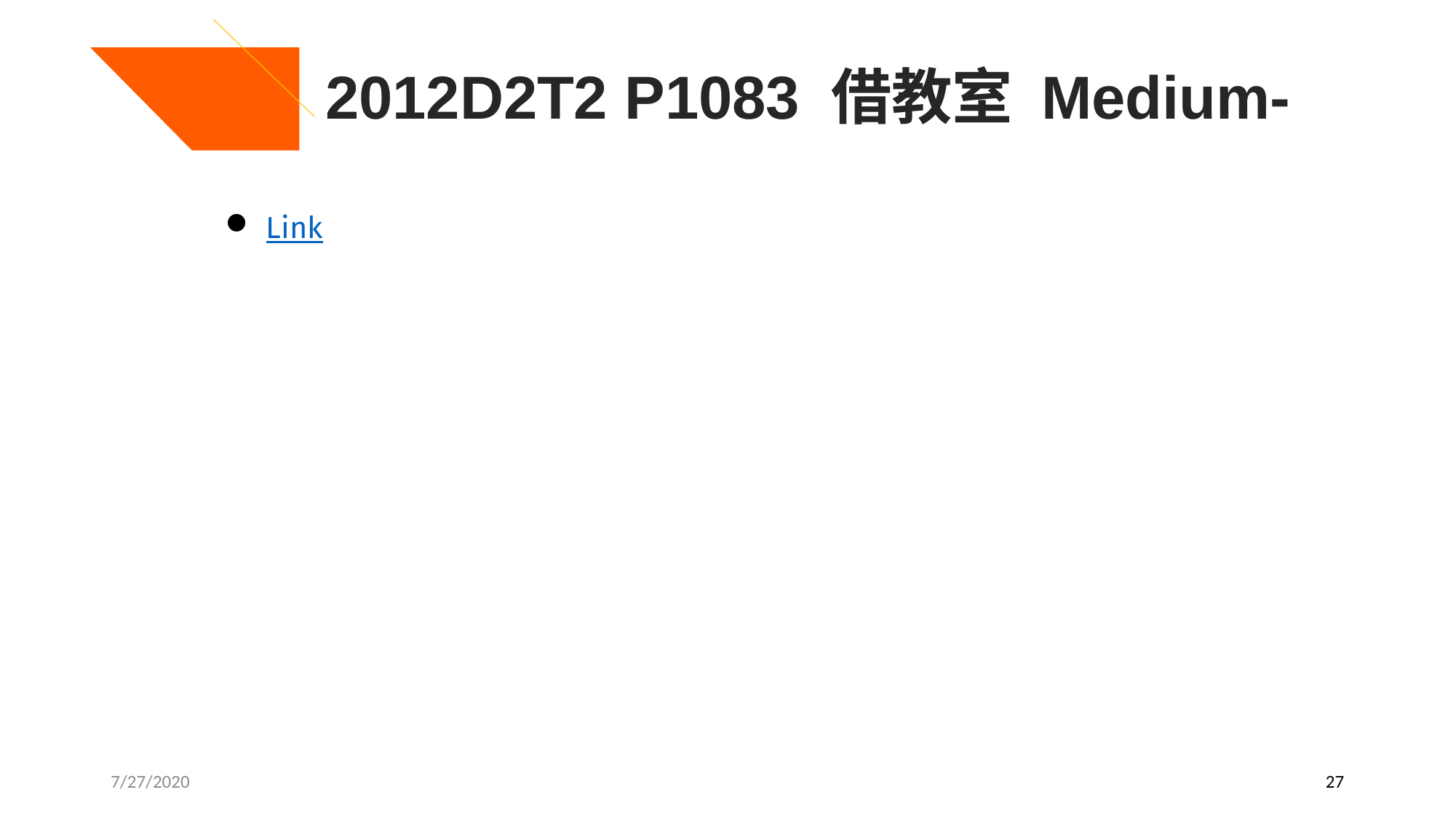

2012D2T2 P1083 借教室 Medium-
Link
7/27/2020
27